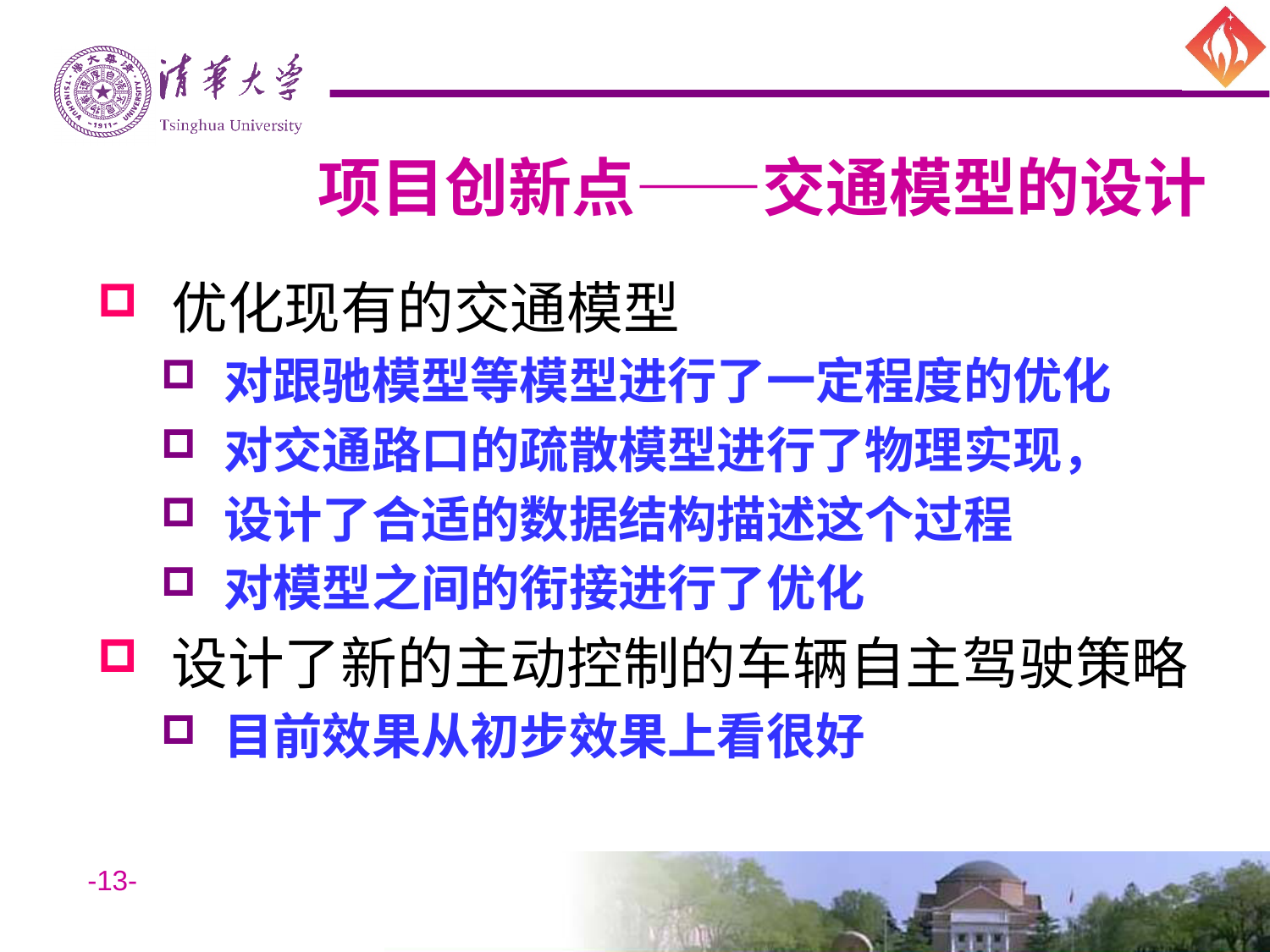

# 项目创新点——交通模型的设计
 优化现有的交通模型
 对跟驰模型等模型进行了一定程度的优化
 对交通路口的疏散模型进行了物理实现，
 设计了合适的数据结构描述这个过程
 对模型之间的衔接进行了优化
 设计了新的主动控制的车辆自主驾驶策略
 目前效果从初步效果上看很好